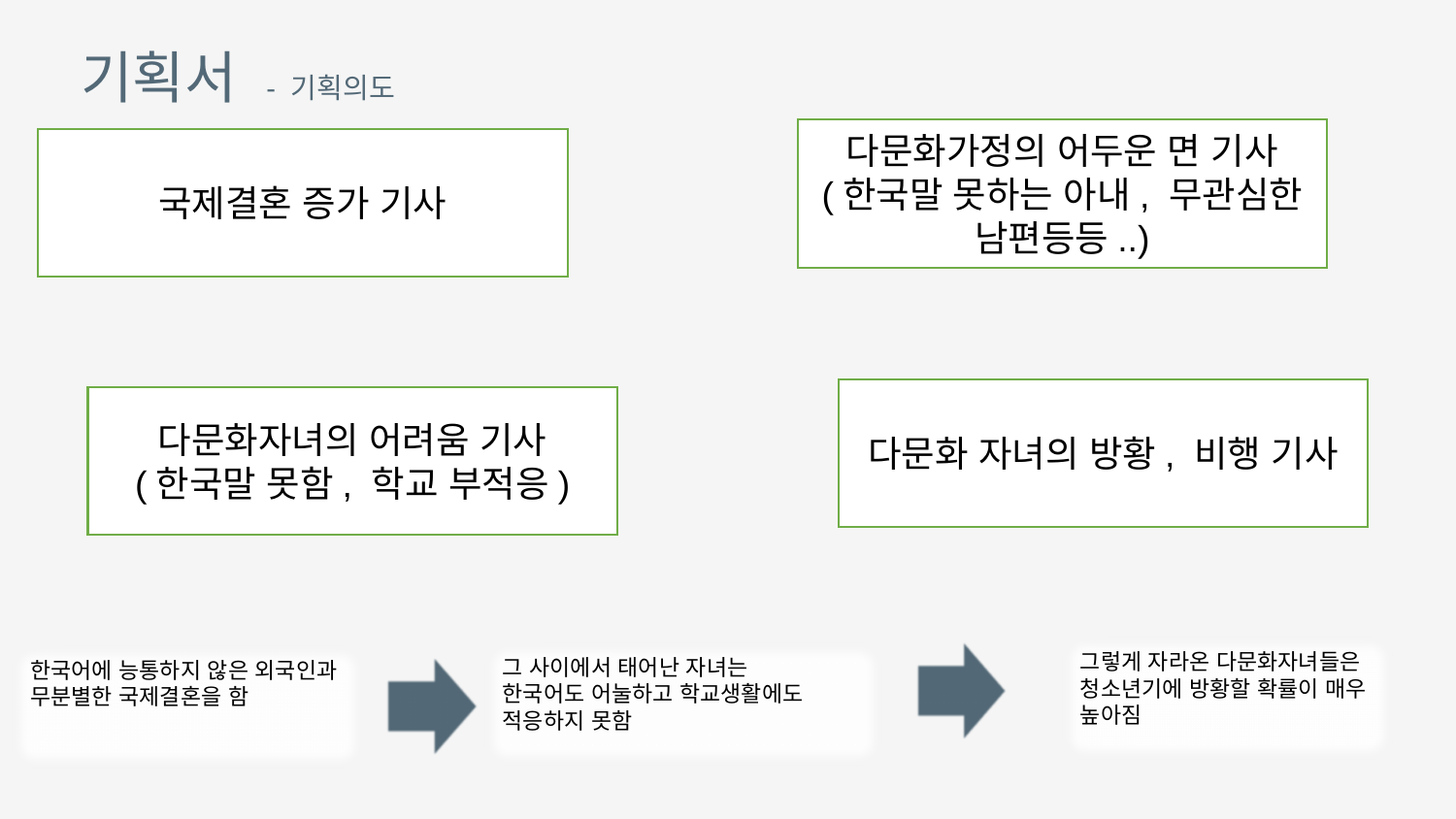

기획서 - 기획의도

다문화가정의 어두운 면 기사
(한국말 못하는 아내, 무관심한 남편등등..)
국제결혼 증가 기사
다문화 자녀의 방황, 비행 기사
다문화자녀의 어려움 기사
(한국말 못함, 학교 부적응)
그렇게 자라온 다문화자녀들은 청소년기에 방황할 확률이 매우 높아짐

그 사이에서 태어난 자녀는
한국어도 어눌하고 학교생활에도 적응하지 못함

한국어에 능통하지 않은 외국인과 무분별한 국제결혼을 함